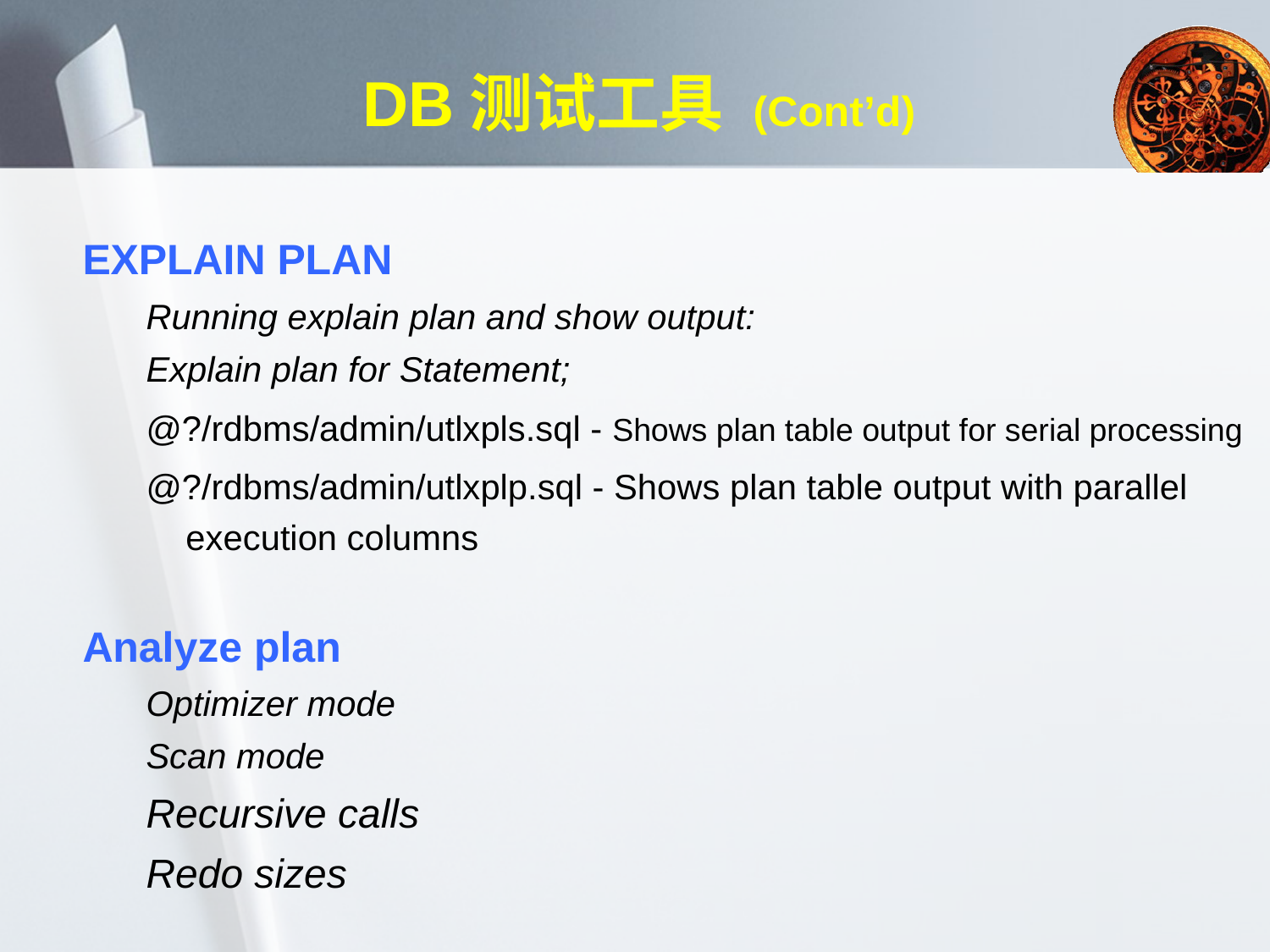

# DB测试工具 (Cont’d)
EXPLAIN PLAN
Running explain plan and show output:
Explain plan for Statement;
@?/rdbms/admin/utlxpls.sql - Shows plan table output for serial processing
@?/rdbms/admin/utlxplp.sql - Shows plan table output with parallel execution columns

Analyze plan
Optimizer mode
Scan mode
Recursive calls
Redo sizes